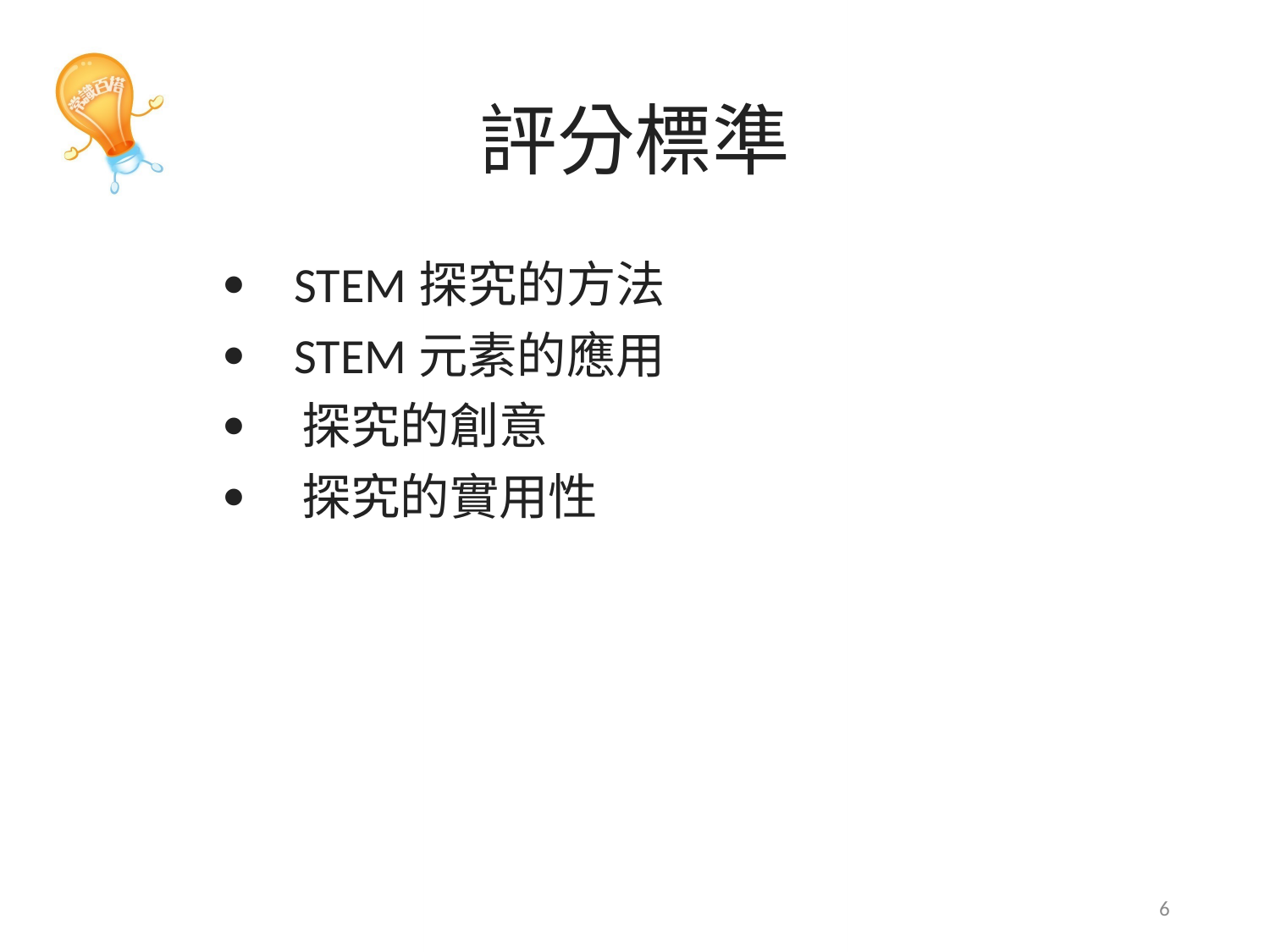

# 評分標準
•      STEM探究的方法
•      STEM元素的應用
•      探究的創意
•      探究的實用性

6